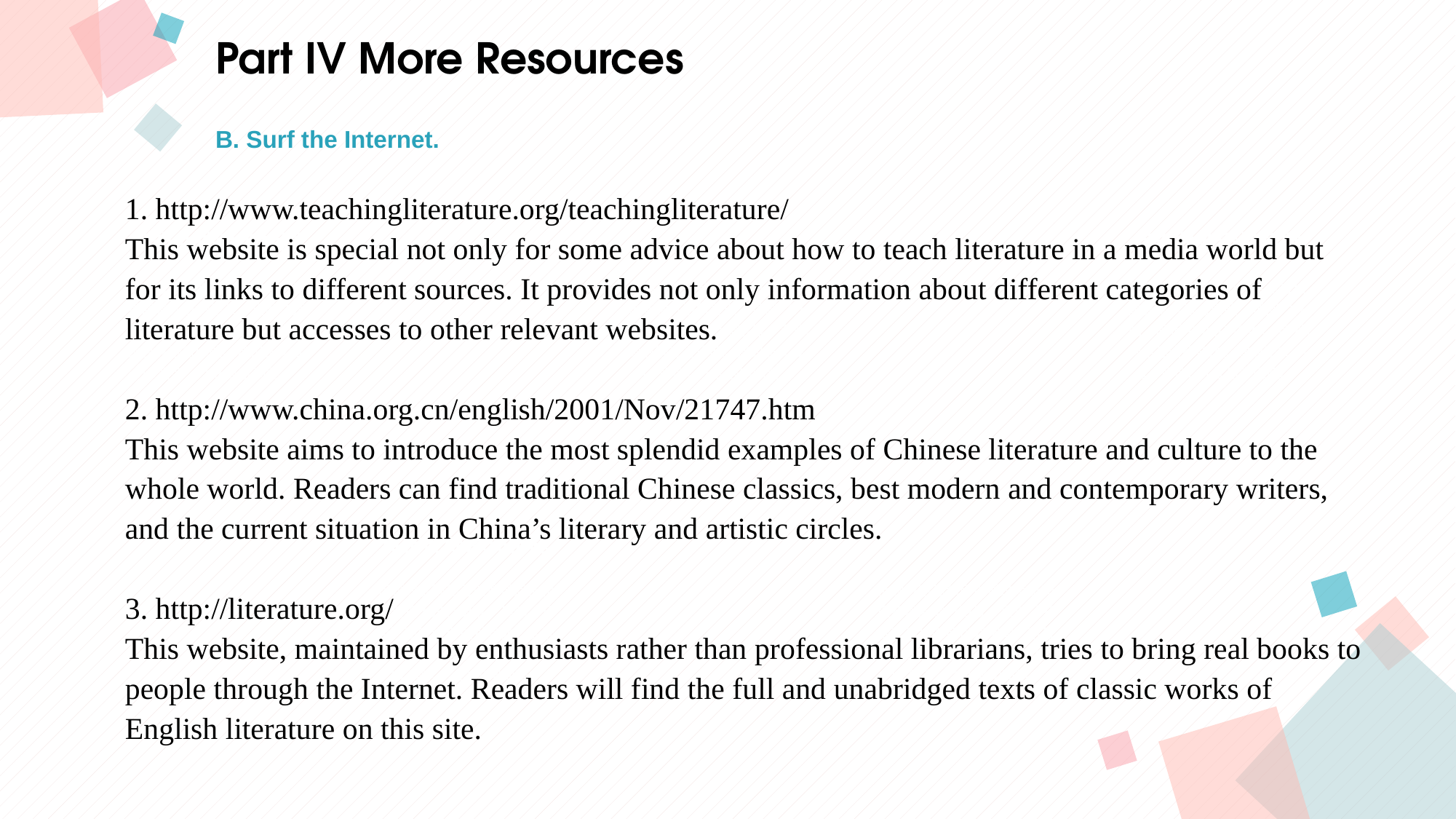

Part IV More Resources
B. Surf the Internet.
1. http://www.teachingliterature.org/teachingliterature/
This website is special not only for some advice about how to teach literature in a media world but for its links to different sources. It provides not only information about different categories of literature but accesses to other relevant websites.

2. http://www.china.org.cn/english/2001/Nov/21747.htm
This website aims to introduce the most splendid examples of Chinese literature and culture to the whole world. Readers can find traditional Chinese classics, best modern and contemporary writers, and the current situation in China’s literary and artistic circles.

3. http://literature.org/
This website, maintained by enthusiasts rather than professional librarians, tries to bring real books to people through the Internet. Readers will find the full and unabridged texts of classic works of English literature on this site.
点击此处添加标题
点击此处添加标题
标题数字等都可以通过点击和重新输入进行更改，顶部“开始”面板中可以对字体、字号、颜色等进行修改。建议正文8-14号字，1.3倍字间距。
标题数字等都可以通过点击和重新输入进行更改，顶部“开始”面板中可以对字体、字号、颜色等进行修改。建议正文8-14号字，1.3倍字间距。
标题数字等都可以通过点击和重新输入进行更改，顶部“开始”面板中可以对字体、字号、颜色等进行修改。建议正文8-14号字，1.3倍字间距。
点击此处添加标题
标题数字等都可以通过点击和重新输入进行更改，顶部“开始”面板中可以对字体、字号、颜色等进行修改。建议正文8-14号字，1.3倍字间距。
标题数字等都可以通过点击和重新输入进行更改，顶部“开始”面板中可以对字体、字号、颜色等进行修改。建议正文8-14号字，1.3倍字间距。